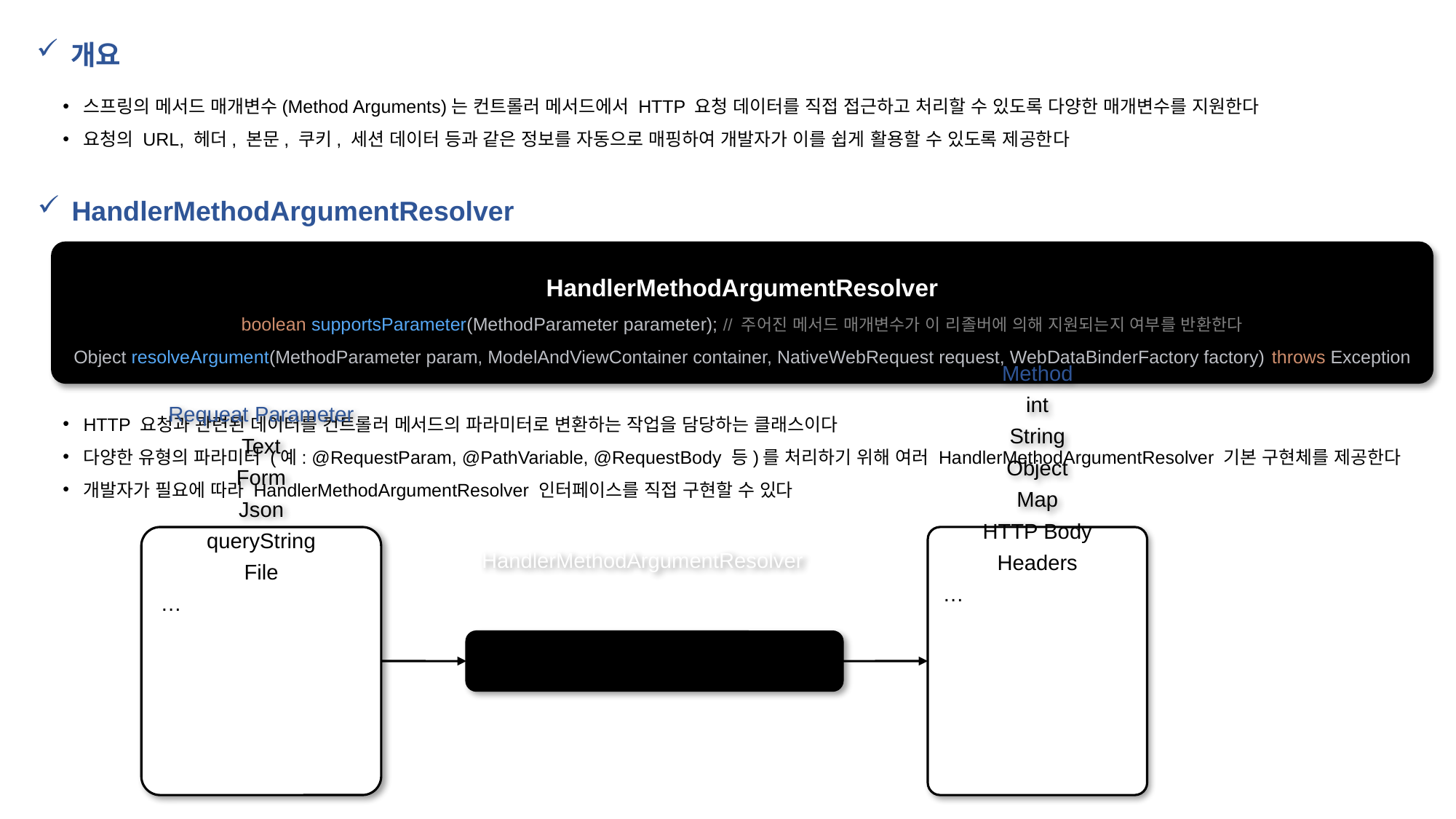

개요
스프링의 메서드 매개변수(Method Arguments)는 컨트롤러 메서드에서 HTTP 요청 데이터를 직접 접근하고 처리할 수 있도록 다양한 매개변수를 지원한다
요청의 URL, 헤더, 본문, 쿠키, 세션 데이터 등과 같은 정보를 자동으로 매핑하여 개발자가 이를 쉽게 활용할 수 있도록 제공한다
HandlerMethodArgumentResolver
HandlerMethodArgumentResolver
boolean supportsParameter(MethodParameter parameter); // 주어진 메서드 매개변수가 이 리졸버에 의해 지원되는지 여부를 반환한다
Object resolveArgument(MethodParameter param, ModelAndViewContainer container, NativeWebRequest request, WebDataBinderFactory factory) throws Exception
HTTP 요청과 관련된 데이터를 컨트롤러 메서드의 파라미터로 변환하는 작업을 담당하는 클래스이다
다양한 유형의 파라미터 (예: @RequestParam, @PathVariable, @RequestBody 등)를 처리하기 위해 여러 HandlerMethodArgumentResolver 기본 구현체를 제공한다
개발자가 필요에 따라 HandlerMethodArgumentResolver 인터페이스를 직접 구현할 수 있다
Requeat Parameter
Text
Form
Json
queryString
File
…
Method
int
String
Object
Map
HTTP Body
Headers
…
HandlerMethodArgumentResolver